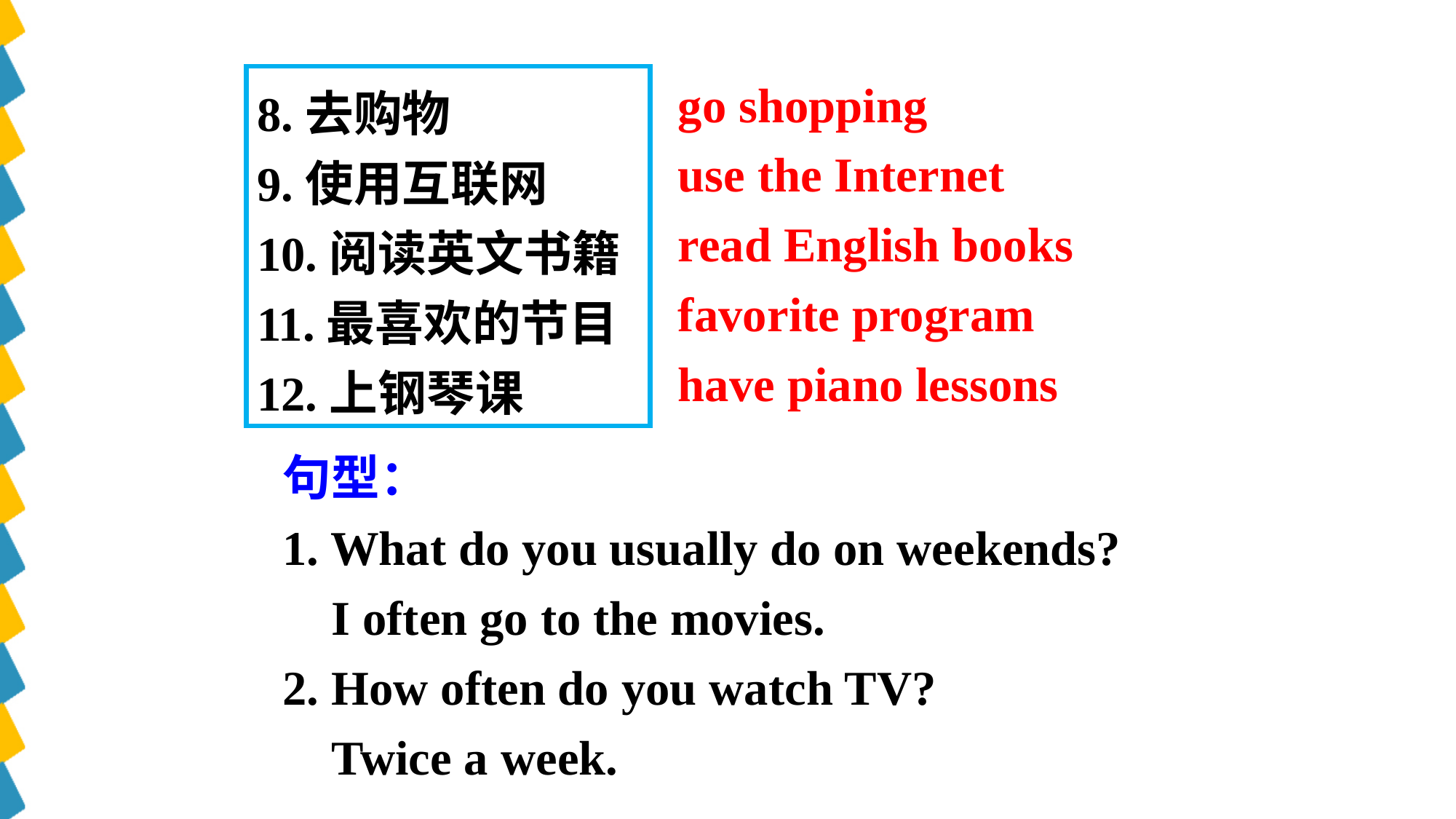

go shopping
use the Internet
read English books
favorite program
have piano lessons
8.去购物
9.使用互联网
10.阅读英文书籍
11.最喜欢的节目
12.上钢琴课
句型：
1. What do you usually do on weekends?
    I often go to the movies.
2. How often do you watch TV?
    Twice a week.